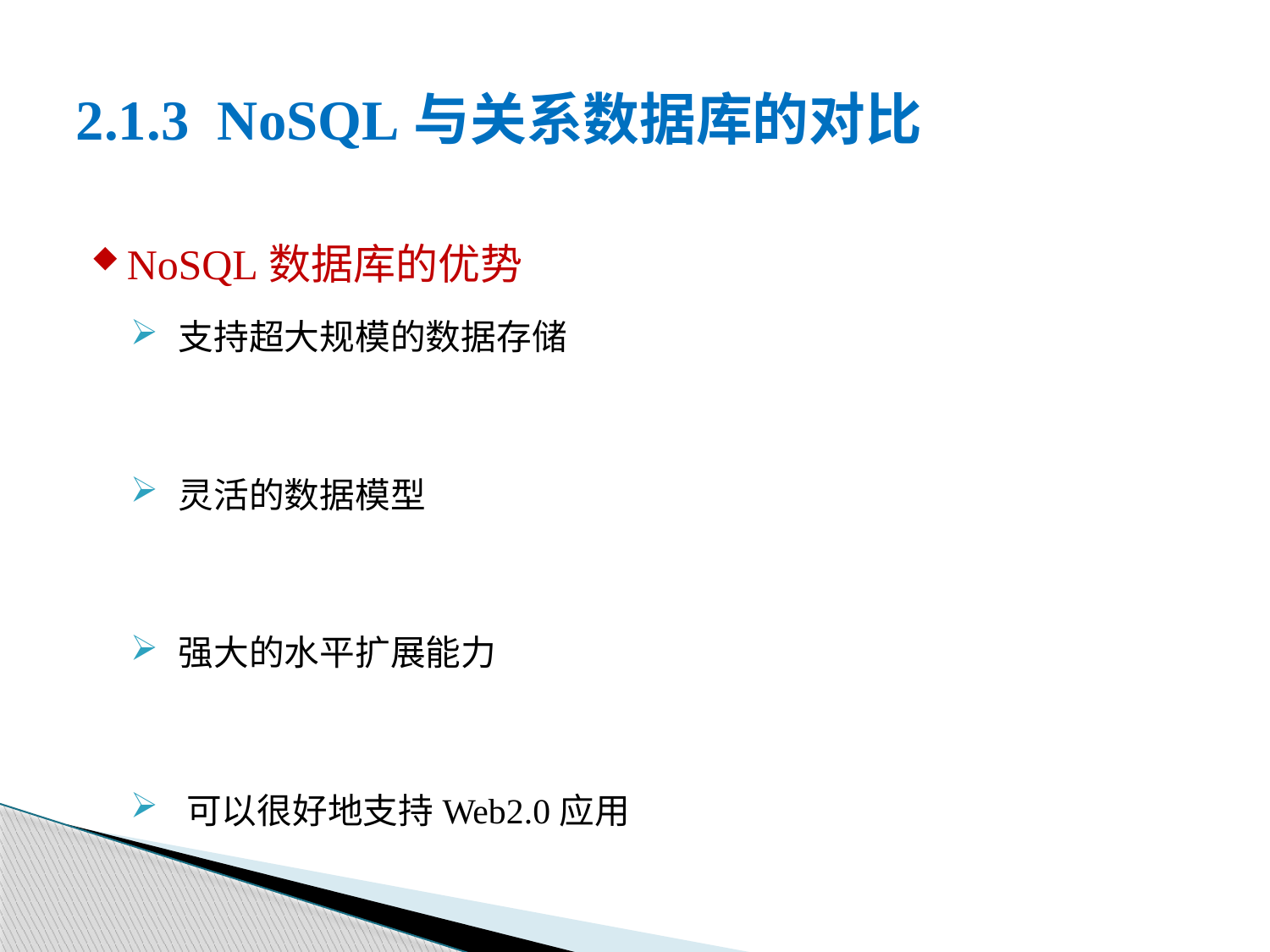

# 2.1.3  NoSQL与关系数据库的对比
NoSQL数据库的优势
支持超大规模的数据存储

灵活的数据模型

强大的水平扩展能力

  可以很好地支持Web2.0应用